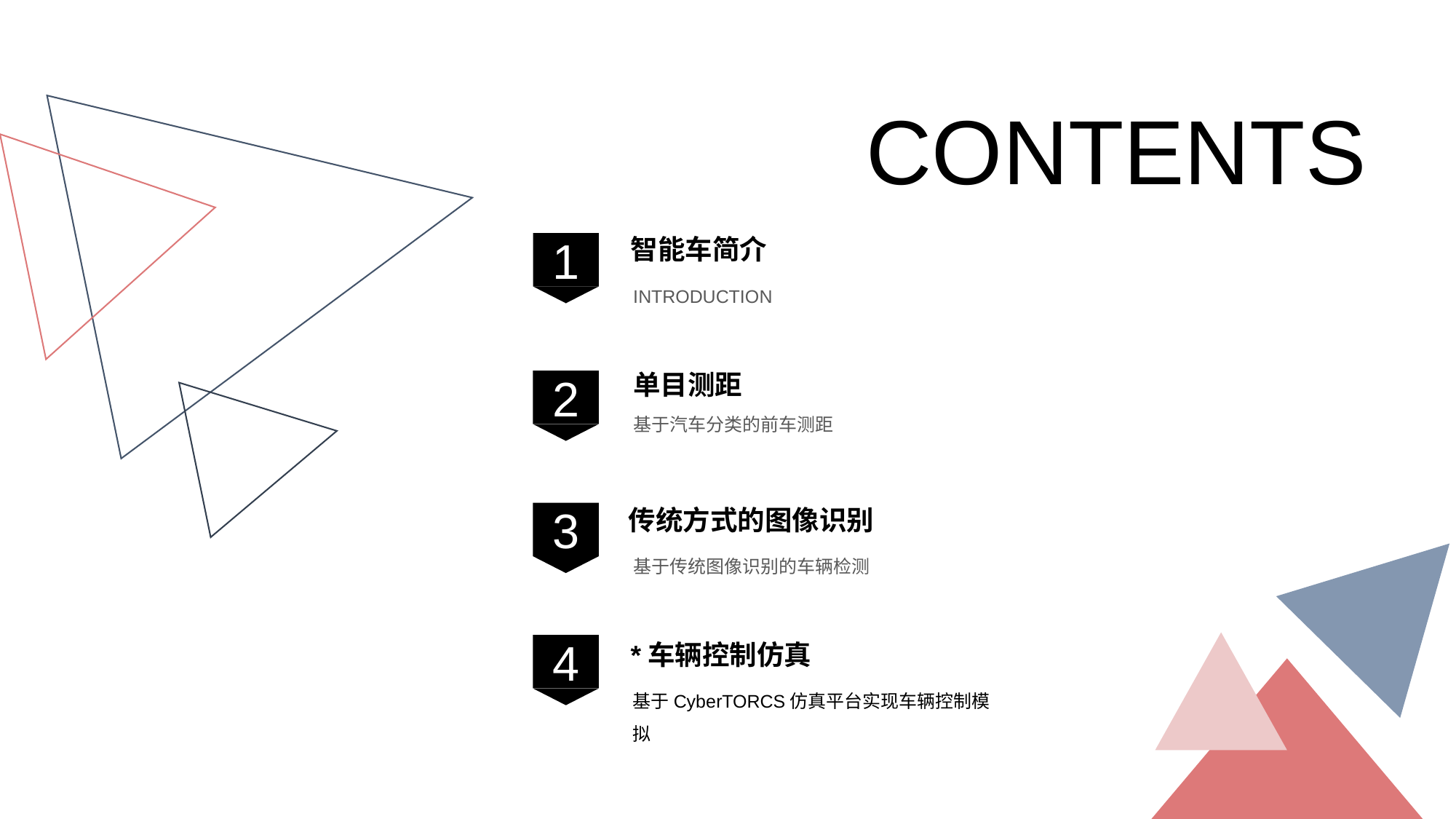

CONTENTS
智能车简介
1

INTRODUCTION
单目测距
2

基于汽车分类的前车测距
传统方式的图像识别
3

基于传统图像识别的车辆检测
*车辆控制仿真

4

基于CyberTORCS仿真平台实现车辆控制模拟